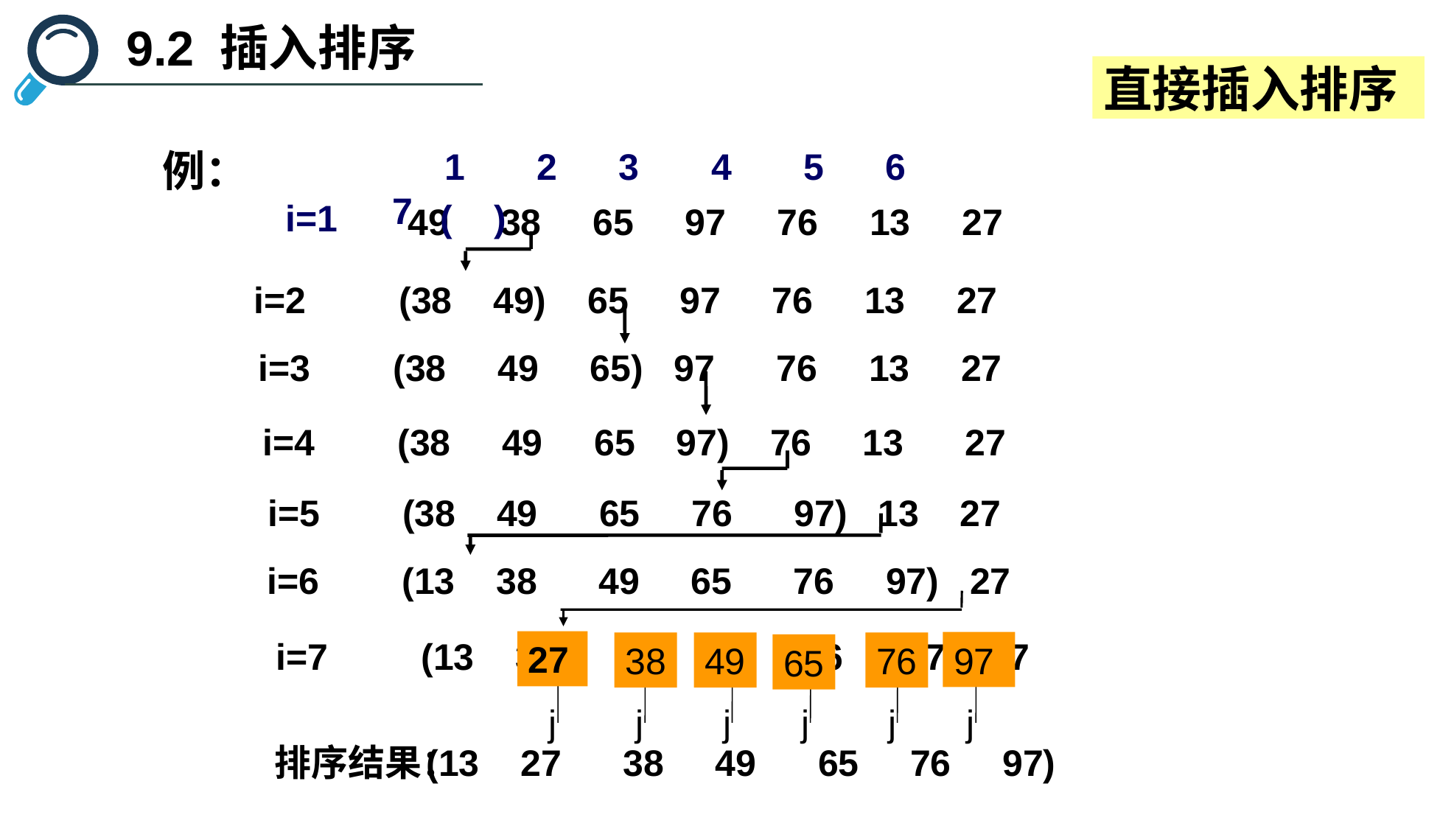

9.2 插入排序
直接插入排序
例：
        1       2      3       4       5      6        7
  i=1          (    )
49     38     65     97     76     13     27

i=2         (38    49)    65     97     76     13     27

i=3        (38     49     65)   97      76     13     27

i=4        (38     49     65    97)    76     13      27

i=5        (38    49      65     76      97)   13    27

i=6        (13    38      49     65      76     97)   27

i=7         (13    38      49     65     76      97)   27

27
97
38
49
76
65

j

j

j

j

j

j
排序结果：
              (13    27      38     49      65     76     97)